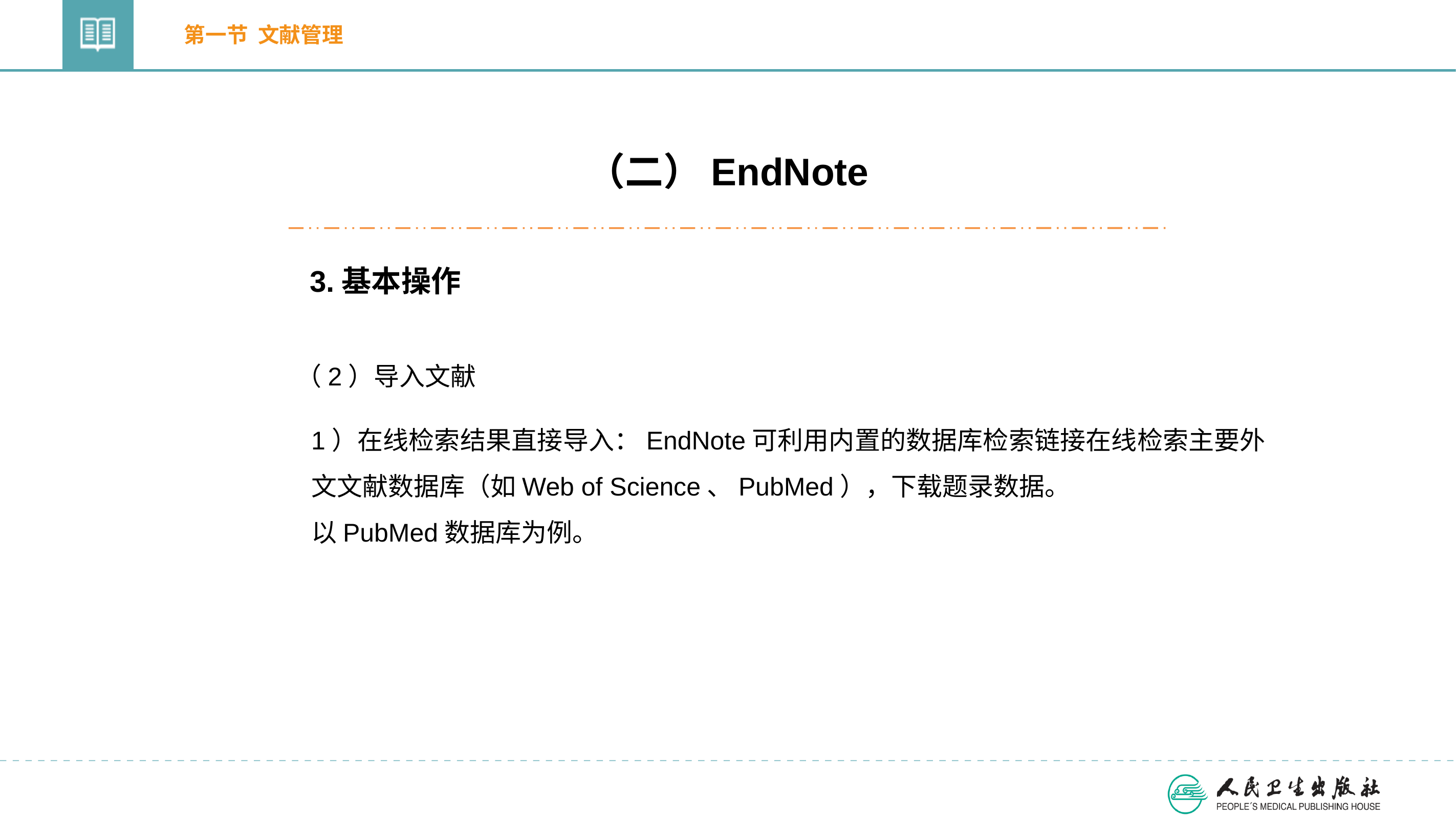

第一节  文献管理
（二）EndNote

3.基本操作
（2）导入文献
1）在线检索结果直接导入：EndNote可利用内置的数据库检索链接在线检索主要外文文献数据库（如Web of Science、PubMed），下载题录数据。
以PubMed数据库为例。